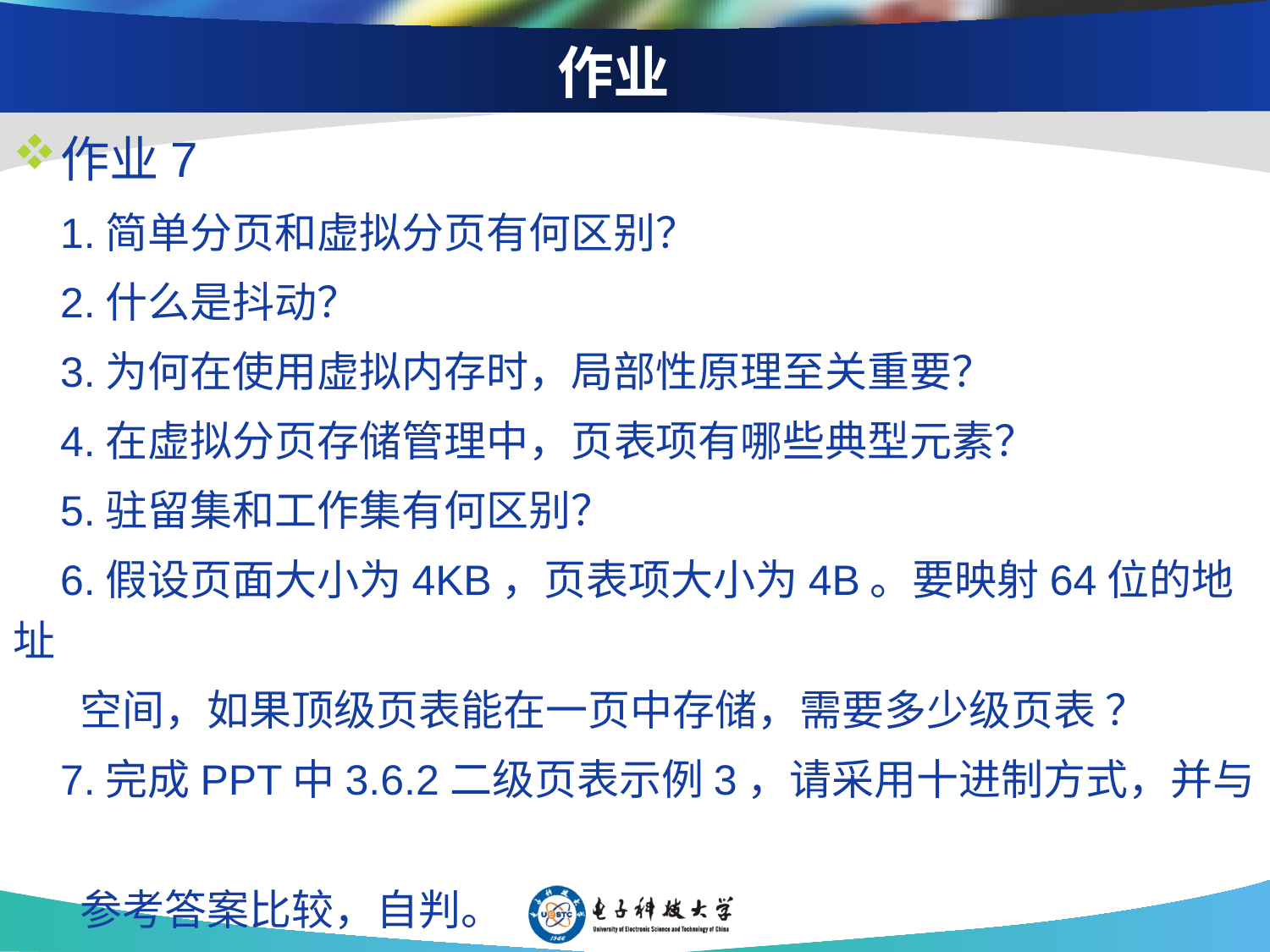

# 作业
作业7
    1.简单分页和虚拟分页有何区别？
    2.什么是抖动？
    3.为何在使用虚拟内存时，局部性原理至关重要？
    4.在虚拟分页存储管理中，页表项有哪些典型元素？
    5.驻留集和工作集有何区别？
    6.假设页面大小为4KB，页表项大小为4B。要映射64位的地址
      空间，如果顶级页表能在一页中存储，需要多少级页表 ？
    7.完成PPT中3.6.2二级页表示例3，请采用十进制方式，并与
      参考答案比较，自判。